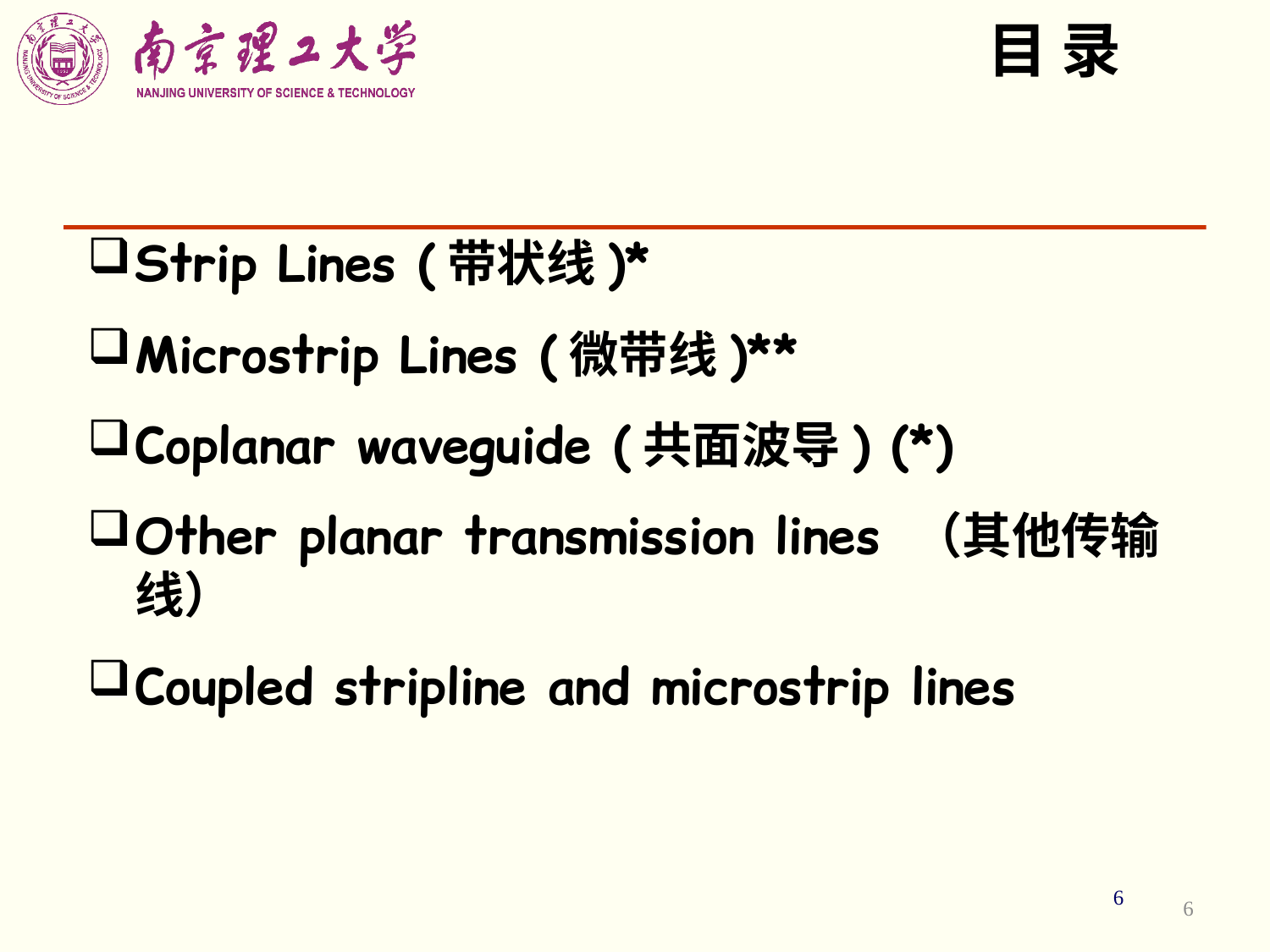

# 目 录
Strip Lines (带状线)*
Microstrip Lines (微带线)**
Coplanar waveguide (共面波导) (*)
Other planar transmission lines （其他传输线）
Coupled stripline and microstrip lines
6